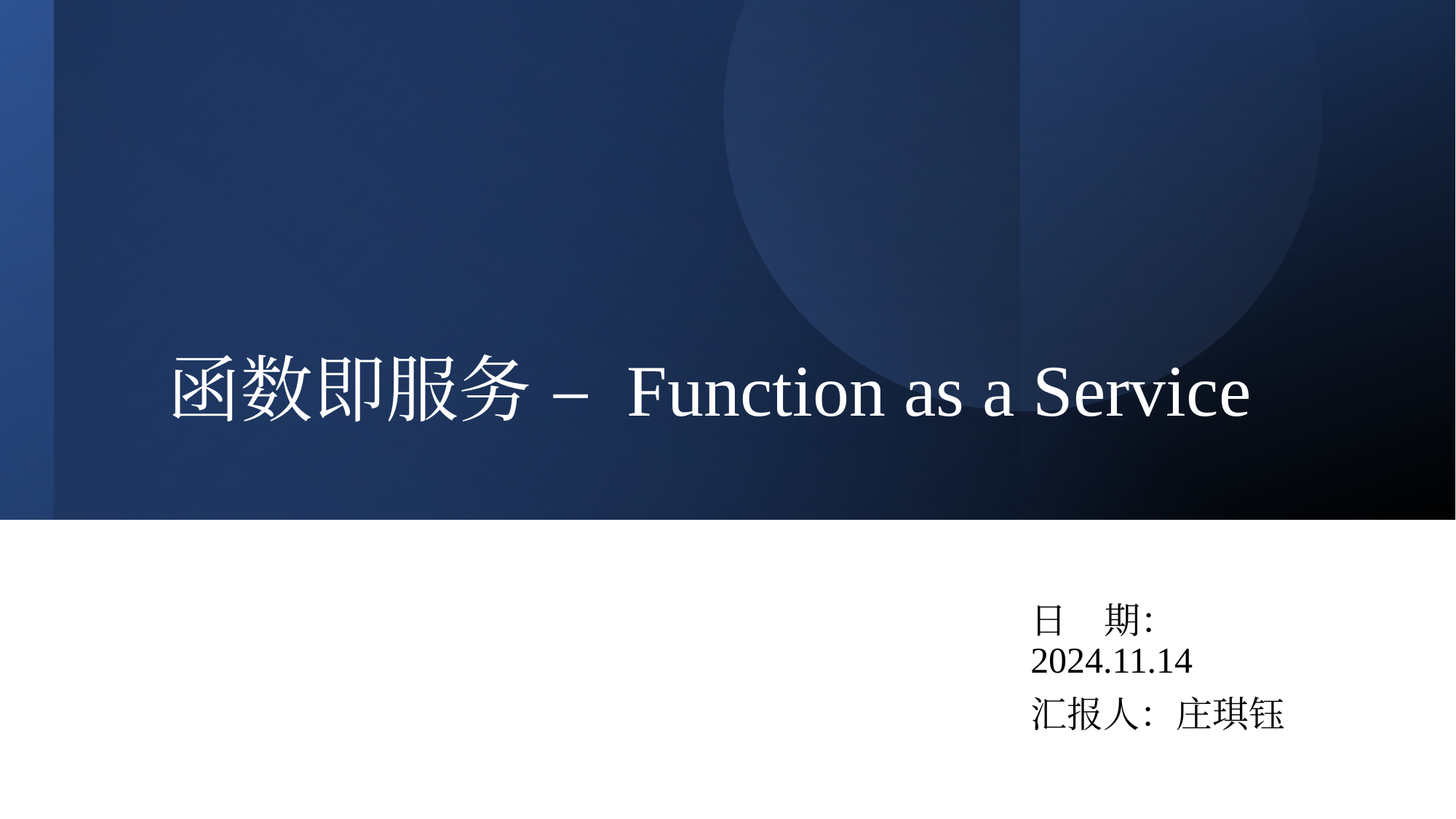

# 函数即服务 – Function as a Service
日    期：2024.11.14
汇报人：庄琪钰